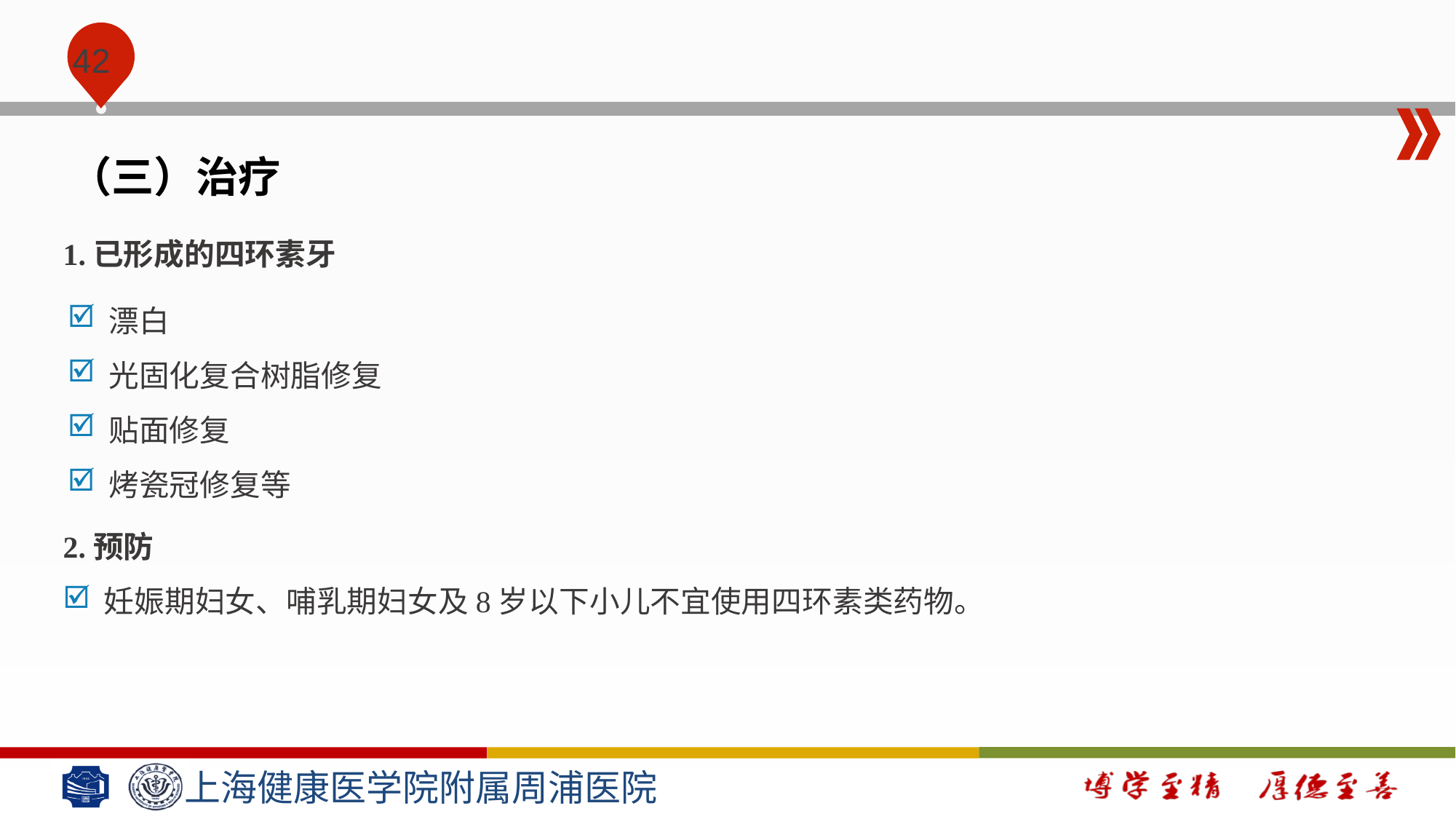

#
（三）治疗
1.已形成的四环素牙
漂白
光固化复合树脂修复
贴面修复
烤瓷冠修复等

2.预防
妊娠期妇女、哺乳期妇女及8岁以下小儿不宜使用四环素类药物。